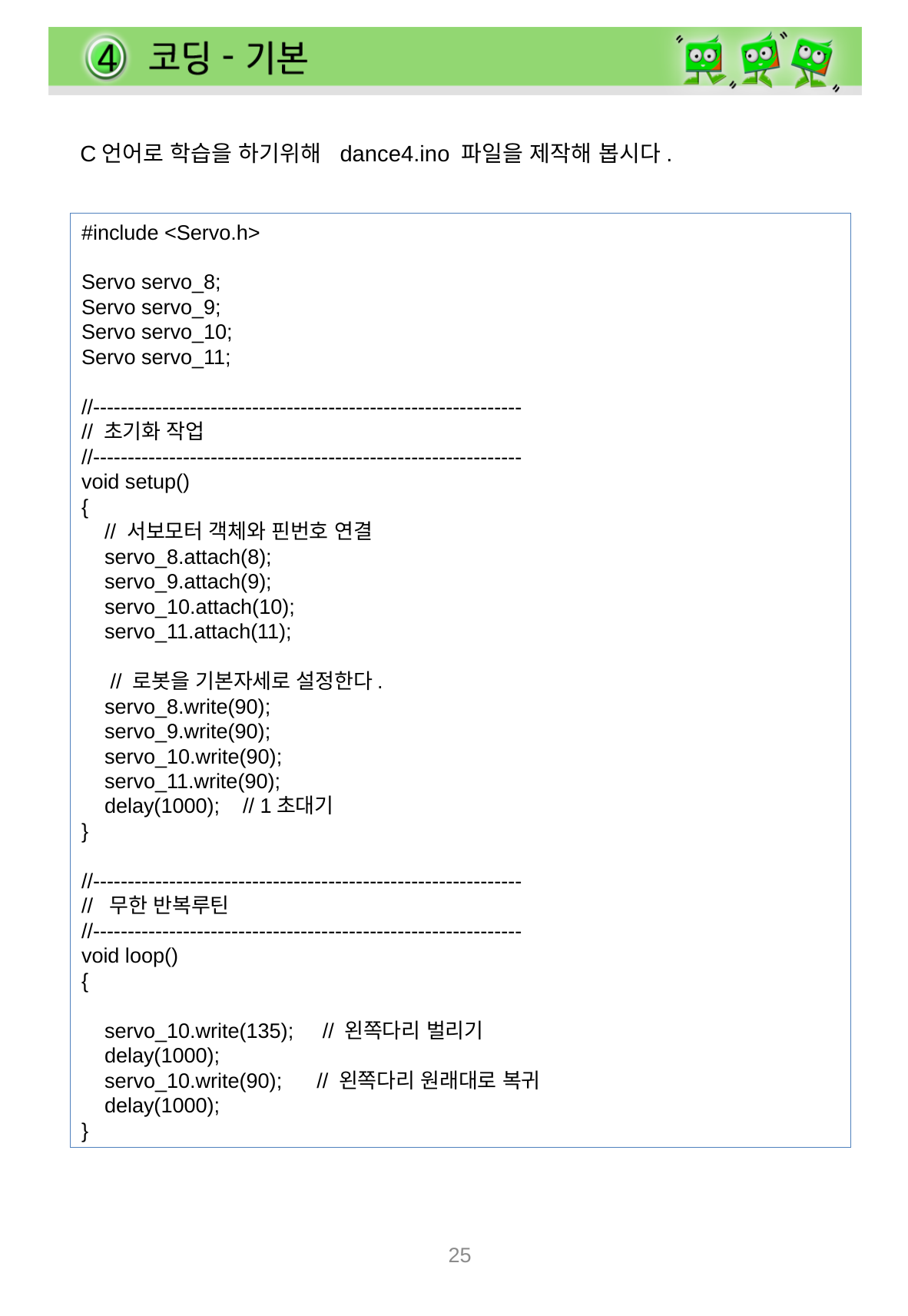

C언어로 학습을 하기위해  dance4.ino 파일을 제작해 봅시다.

#include <Servo.h>

Servo servo_8;
Servo servo_9;
Servo servo_10;
Servo servo_11;

//--------------------------------------------------------------
// 초기화 작업
//--------------------------------------------------------------
void setup()
{
    // 서보모터 객체와 핀번호 연결
    servo_8.attach(8);
    servo_9.attach(9);
    servo_10.attach(10);
    servo_11.attach(11);

     // 로봇을 기본자세로 설정한다.
    servo_8.write(90);
    servo_9.write(90);
    servo_10.write(90);
    servo_11.write(90);
    delay(1000);    // 1초대기
}

//--------------------------------------------------------------
//  무한 반복루틴
//--------------------------------------------------------------
void loop()
{

    servo_10.write(135);     // 왼쪽다리 벌리기
    delay(1000);
    servo_10.write(90);      // 왼쪽다리 원래대로 복귀
    delay(1000);
}
25